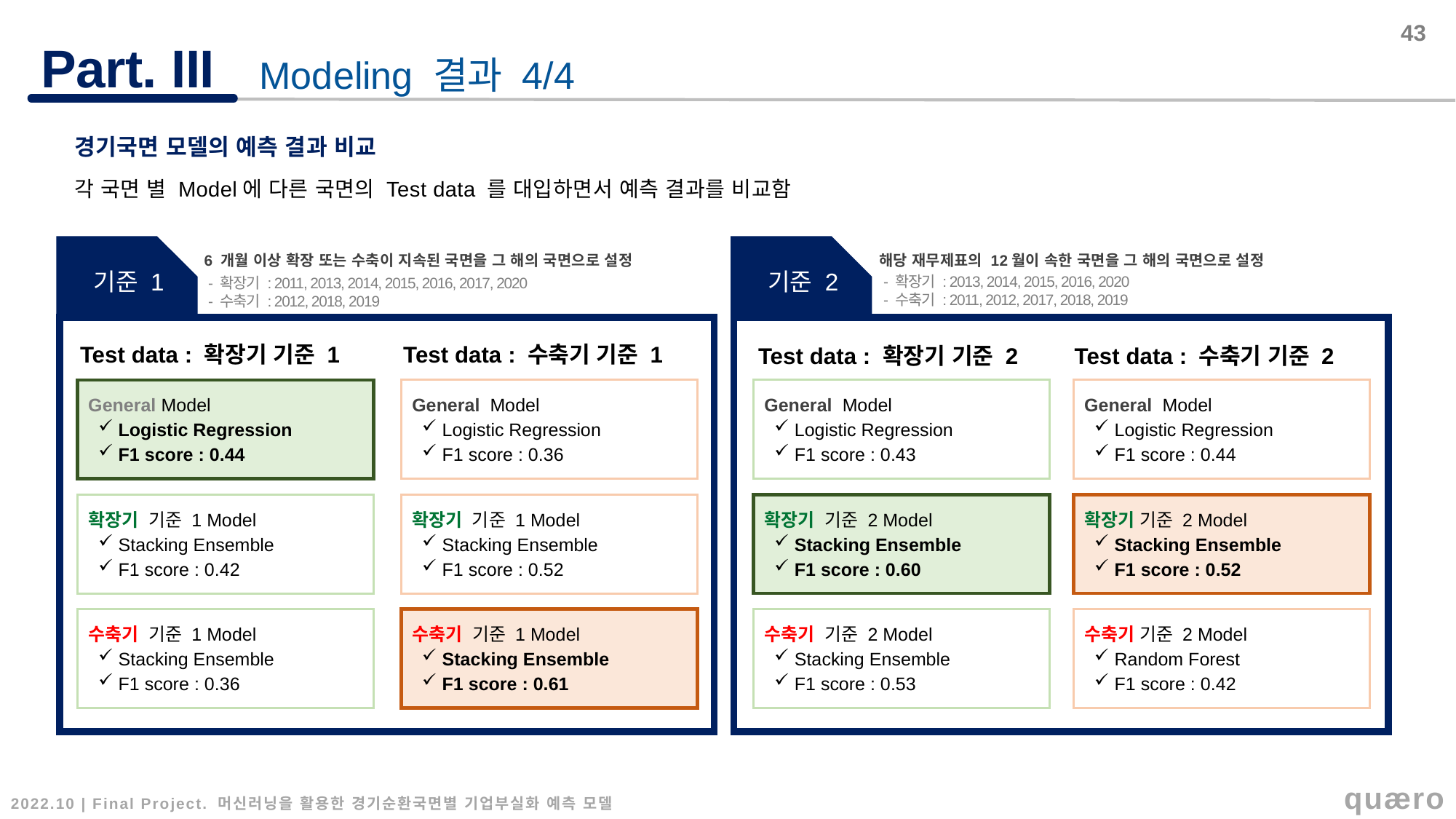

43
Modeling 결과 4/4
경기국면 모델의 예측 결과 비교
각 국면 별 Model에 다른 국면의 Test data 를 대입하면서 예측 결과를 비교함
 기준 1
 기준 2
6 개월 이상 확장 또는 수축이 지속된 국면을 그 해의 국면으로 설정
 - 확장기 : 2011, 2013, 2014, 2015, 2016, 2017, 2020
 - 수축기 : 2012, 2018, 2019
해당 재무제표의 12월이 속한 국면을 그 해의 국면으로 설정
 - 확장기 : 2013, 2014, 2015, 2016, 2020
 - 수축기 : 2011, 2012, 2017, 2018, 2019

Test data : 확장기 기준 1
Test data : 수축기 기준 1
Test data : 확장기 기준 2
Test data : 수축기 기준 2
General Model
 Logistic Regression
 F1 score : 0.44
확장기  기준 1 Model
 Stacking Ensemble
 F1 score : 0.42
수축기  기준 1 Model
 Stacking Ensemble
 F1 score : 0.36
General  Model
 Logistic Regression
 F1 score : 0.36
확장기  기준 1 Model
 Stacking Ensemble
 F1 score : 0.52
수축기  기준 1 Model
 Stacking Ensemble
 F1 score : 0.61
General  Model
 Logistic Regression
 F1 score : 0.43
확장기  기준 2 Model
 Stacking Ensemble
 F1 score : 0.60
수축기  기준 2 Model
 Stacking Ensemble
 F1 score : 0.53
General  Model
 Logistic Regression
 F1 score : 0.44
확장기 기준 2 Model
 Stacking Ensemble
 F1 score : 0.52
수축기 기준 2 Model
 Random Forest
 F1 score : 0.42